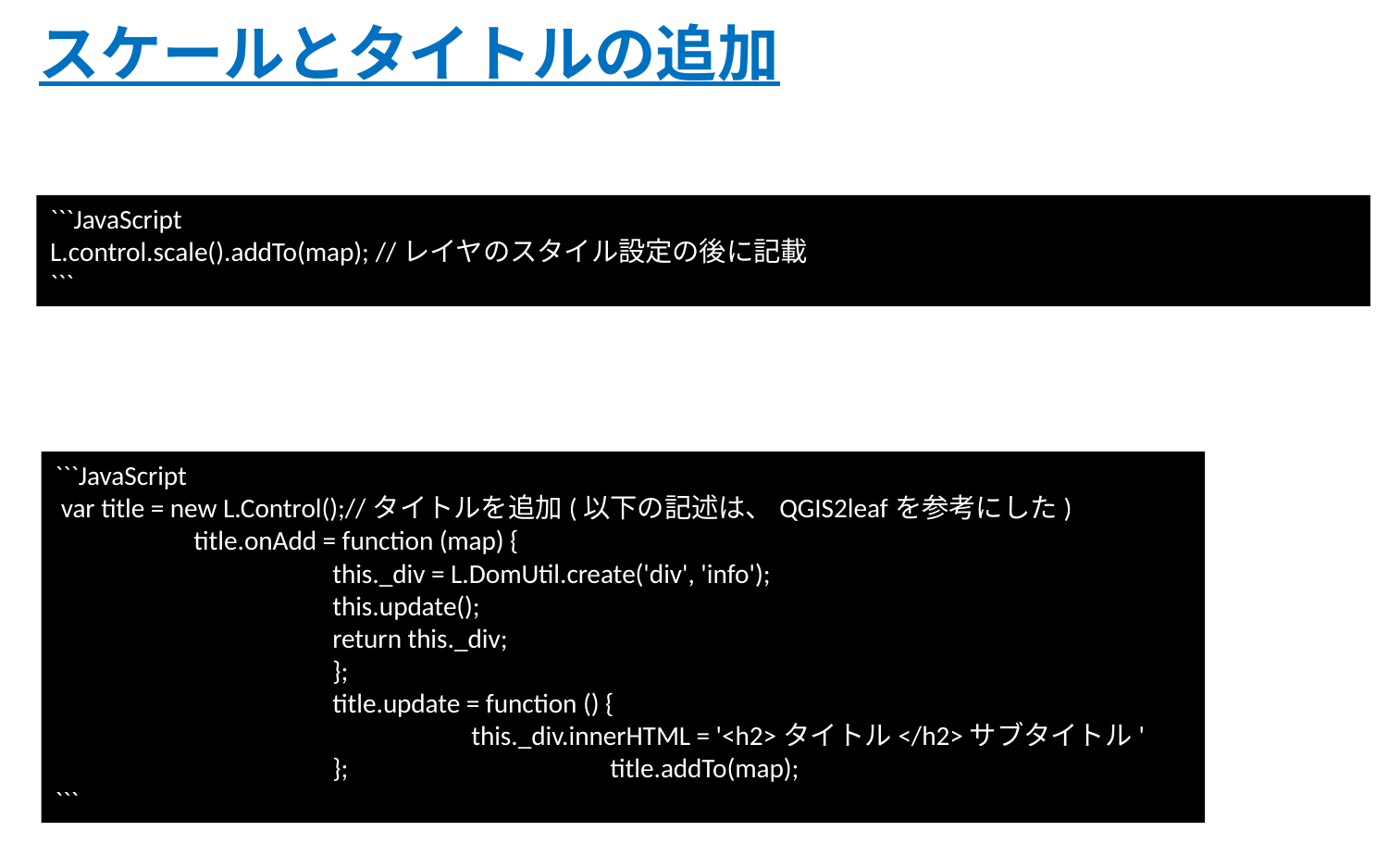

# スケールとタイトルの追加
```JavaScript
L.control.scale().addTo(map); //レイヤのスタイル設定の後に記載
```
```JavaScript
 var title = new L.Control();//タイトルを追加(以下の記述は、QGIS2leafを参考にした)    		title.onAdd = function (map) {
    		this._div = L.DomUtil.create('div', 'info');
		this.update();
		return this._div;
    		};
   		title.update = function () {
    			this._div.innerHTML = '<h2>タイトル</h2>サブタイトル'    		};    		title.addTo(map);
```
index.htmlを開き↑の文を付け加える